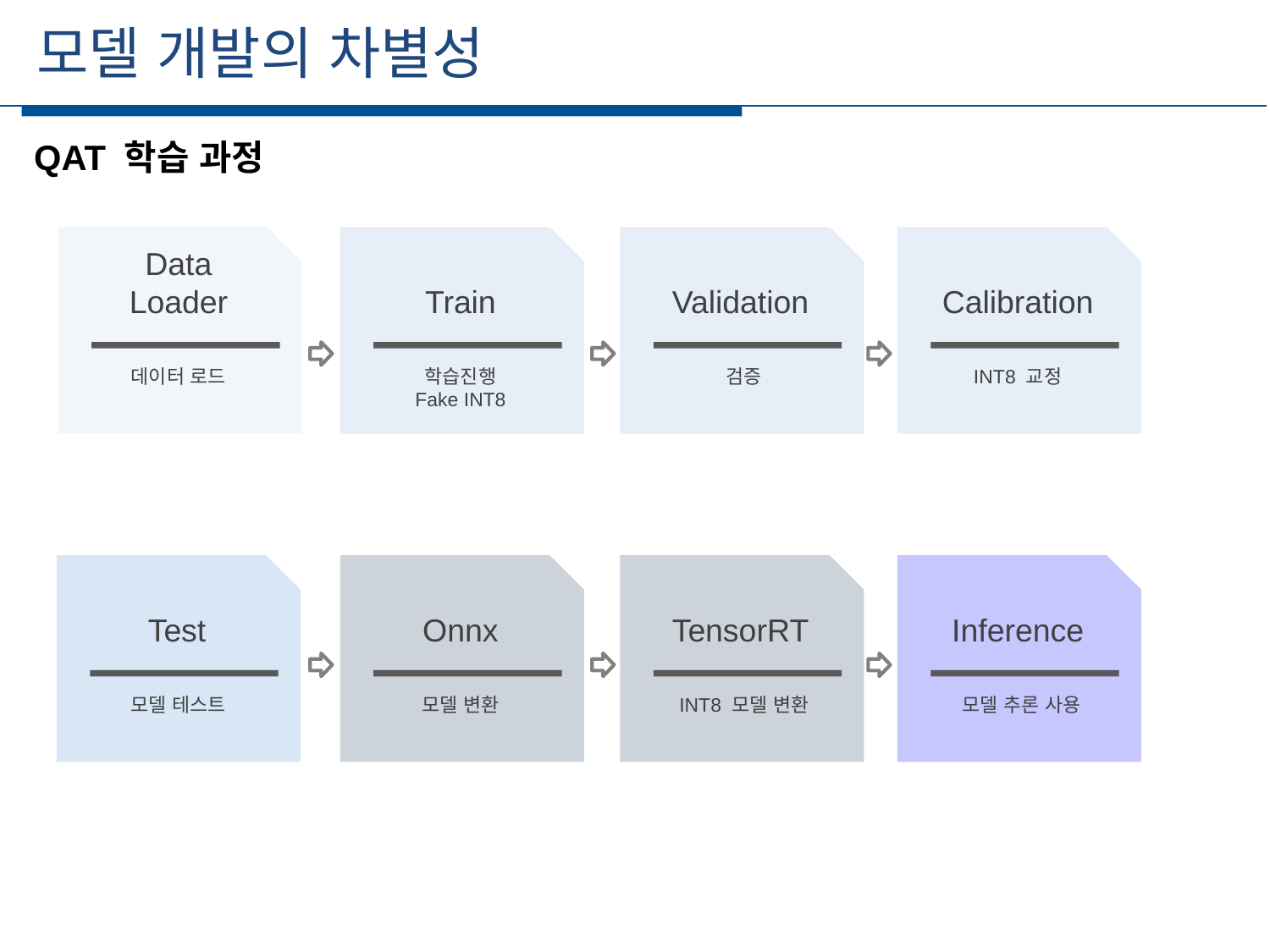

모델 개발의 차별성

QAT 학습 과정

Data
Loader

데이터 로드

Train

학습진행
Fake INT8

Validation

검증

Calibration

INT8 교정

Test

모델 테스트

Onnx

모델 변환

TensorRT

INT8 모델 변환

Inference

모델 추론 사용